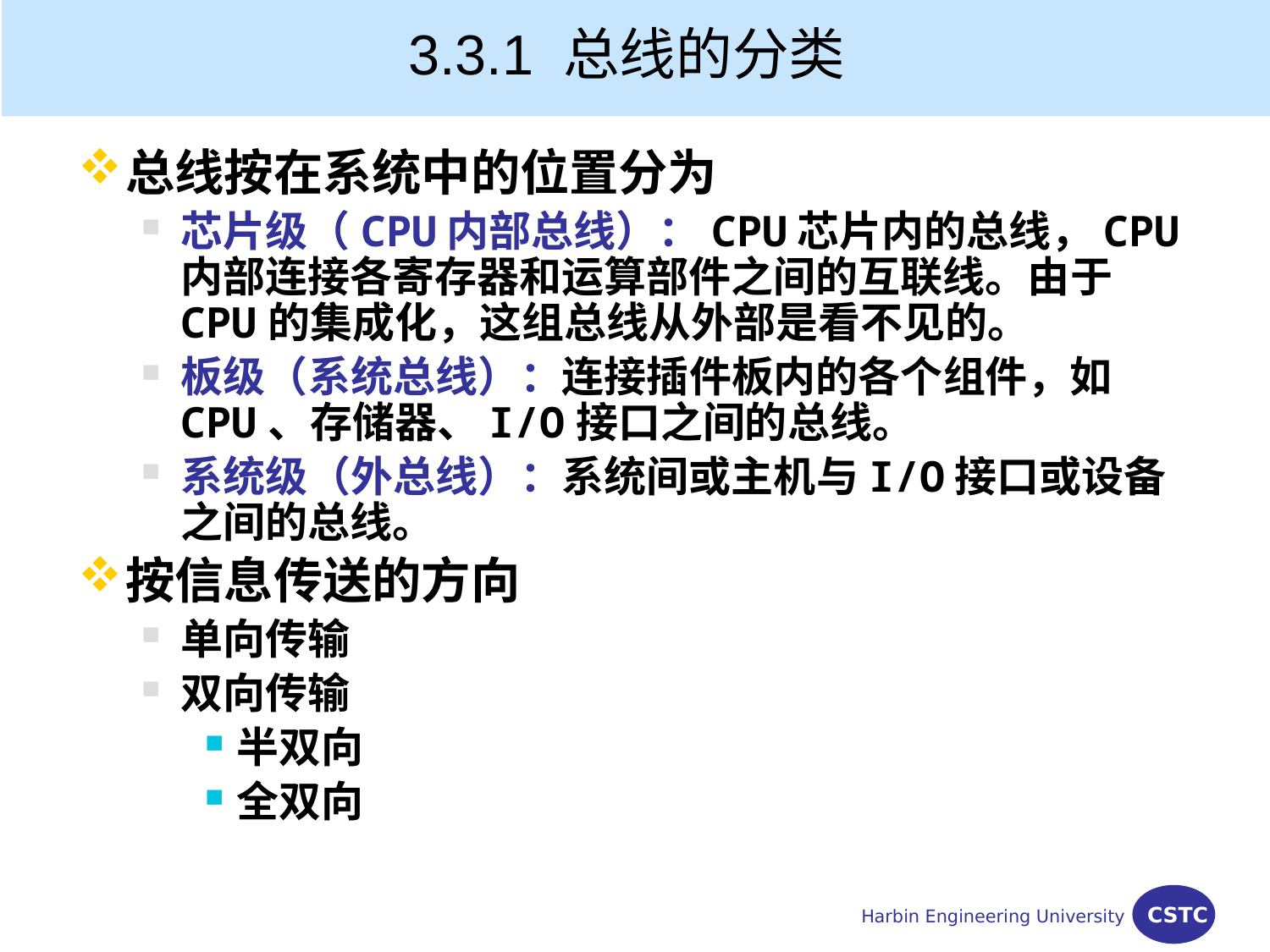

# 3.3.1 总线的分类
总线按在系统中的位置分为
芯片级（CPU内部总线）：CPU芯片内的总线，CPU内部连接各寄存器和运算部件之间的互联线。由于CPU的集成化，这组总线从外部是看不见的。
板级（系统总线）：连接插件板内的各个组件，如CPU、存储器、I/O接口之间的总线。
系统级（外总线）：系统间或主机与I/O接口或设备之间的总线。
按信息传送的方向
单向传输
双向传输
半双向
全双向
Harbin Engineering University